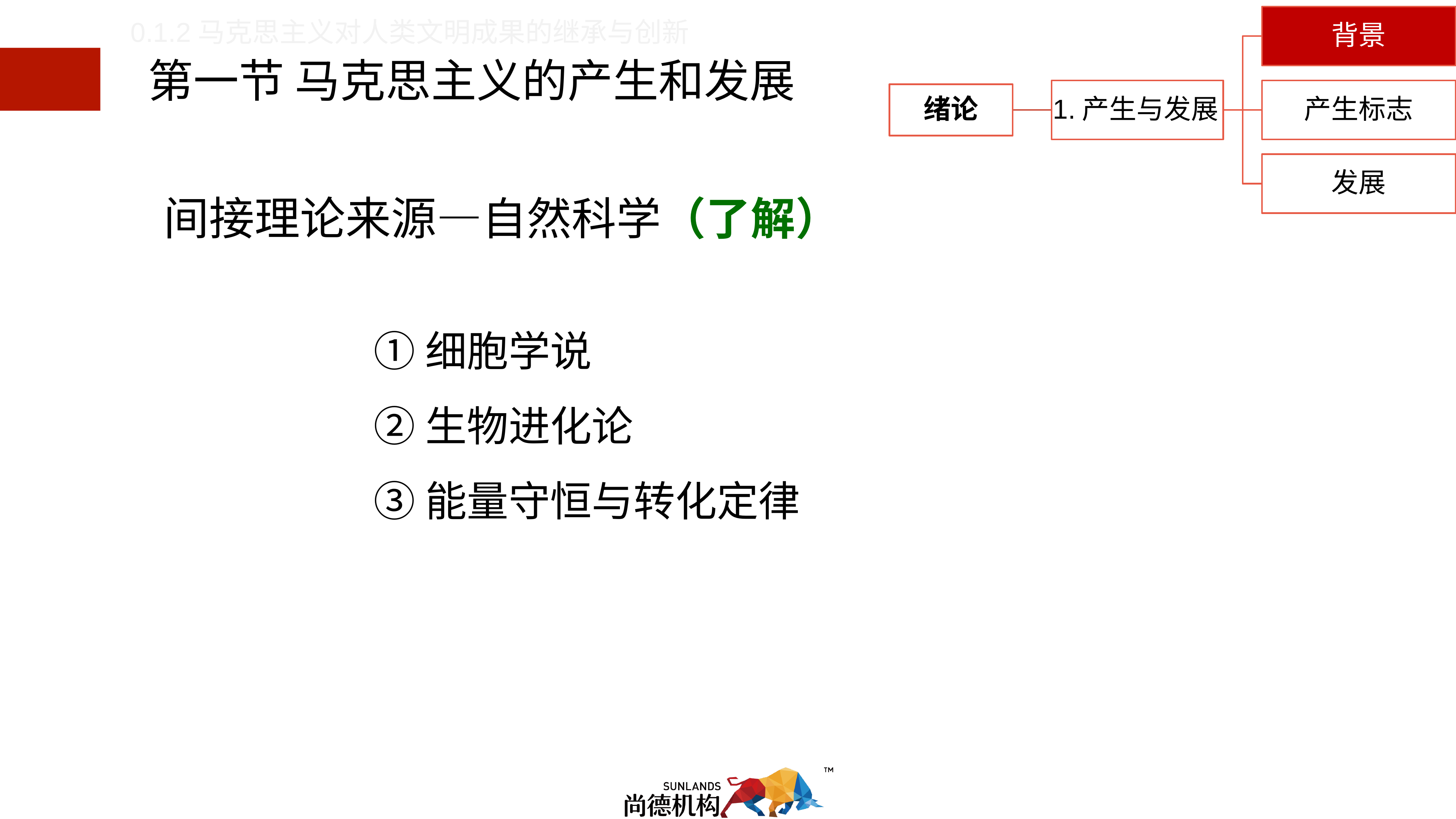

绪论
1.产生与发展
背景
产生标志
发展
0.1.2马克思主义对人类文明成果的继承与创新
第一节 马克思主义的产生和发展
间接理论来源—自然科学（了解）

  ①细胞学说
  ②生物进化论
  ③能量守恒与转化定律